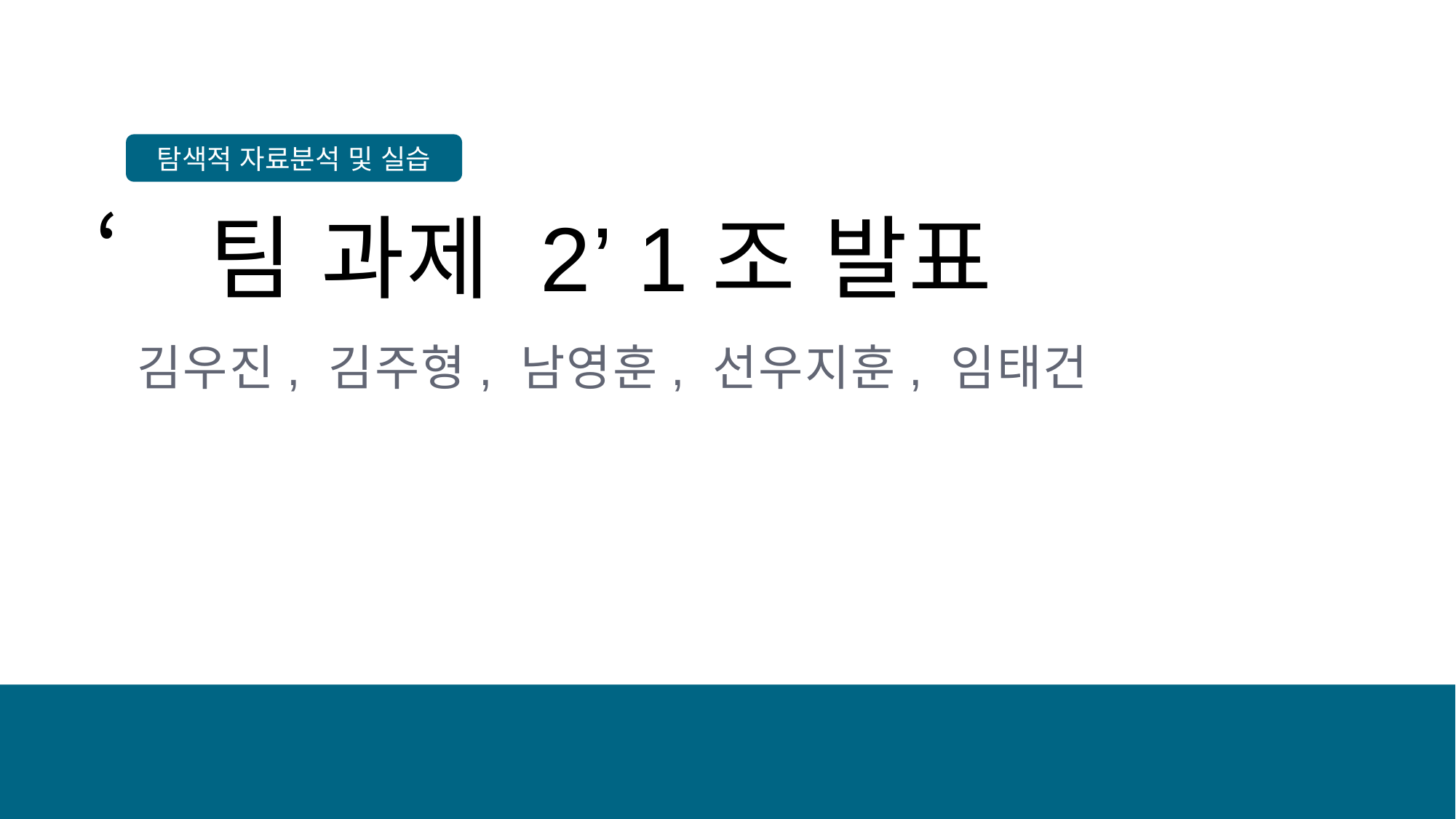

탐색적 자료분석 및 실습
‘팀 과제 2’ 1조 발표

  김우진, 김주형, 남영훈, 선우지훈, 임태건